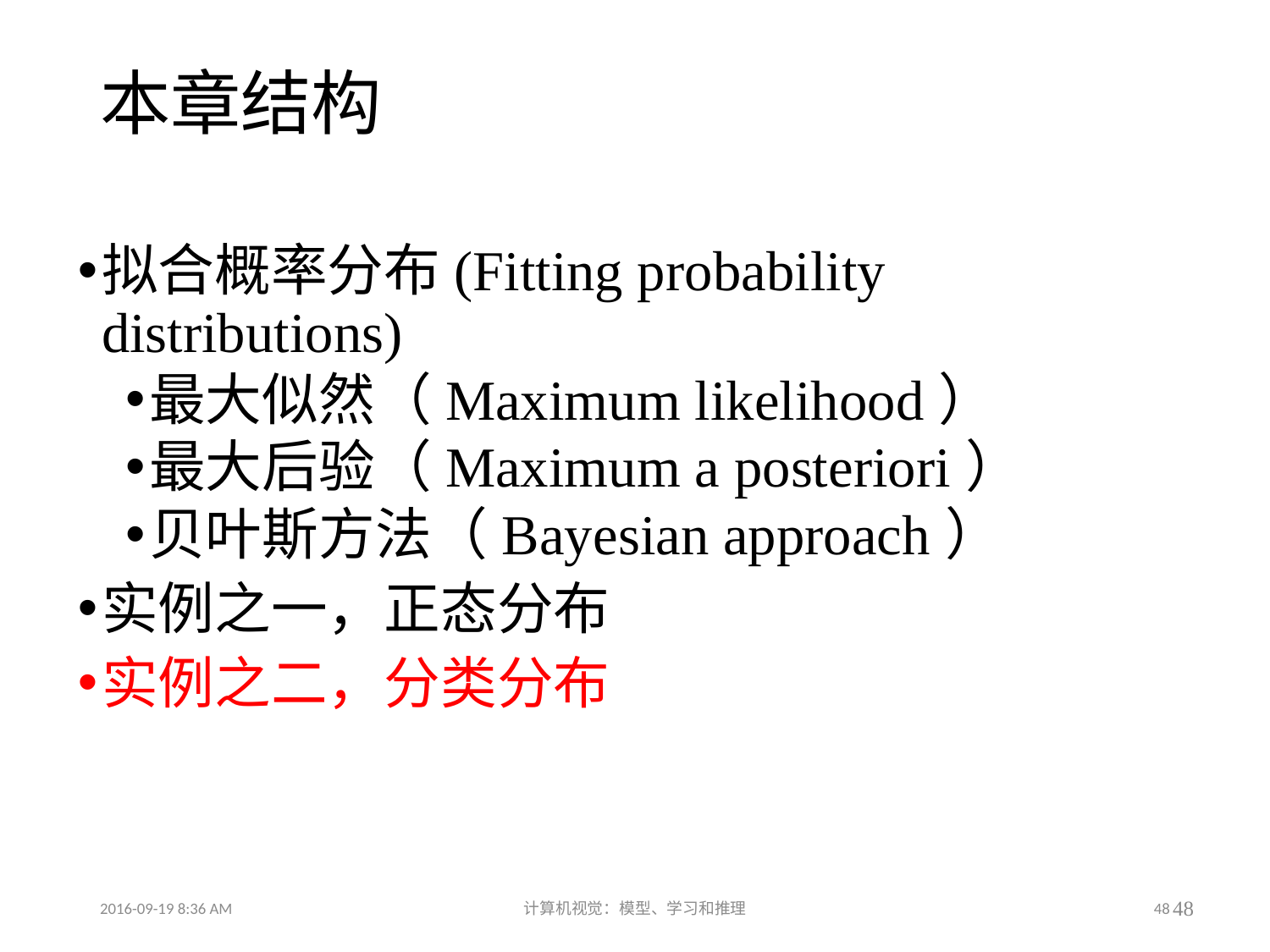

# 本章结构
拟合概率分布(Fitting probability distributions)
最大似然（Maximum likelihood）
最大后验（Maximum a posteriori）
贝叶斯方法（Bayesian approach）
实例之一，正态分布
实例之二，分类分布

48
2016-09-19 8:36 AM
计算机视觉：模型、学习和推理
48